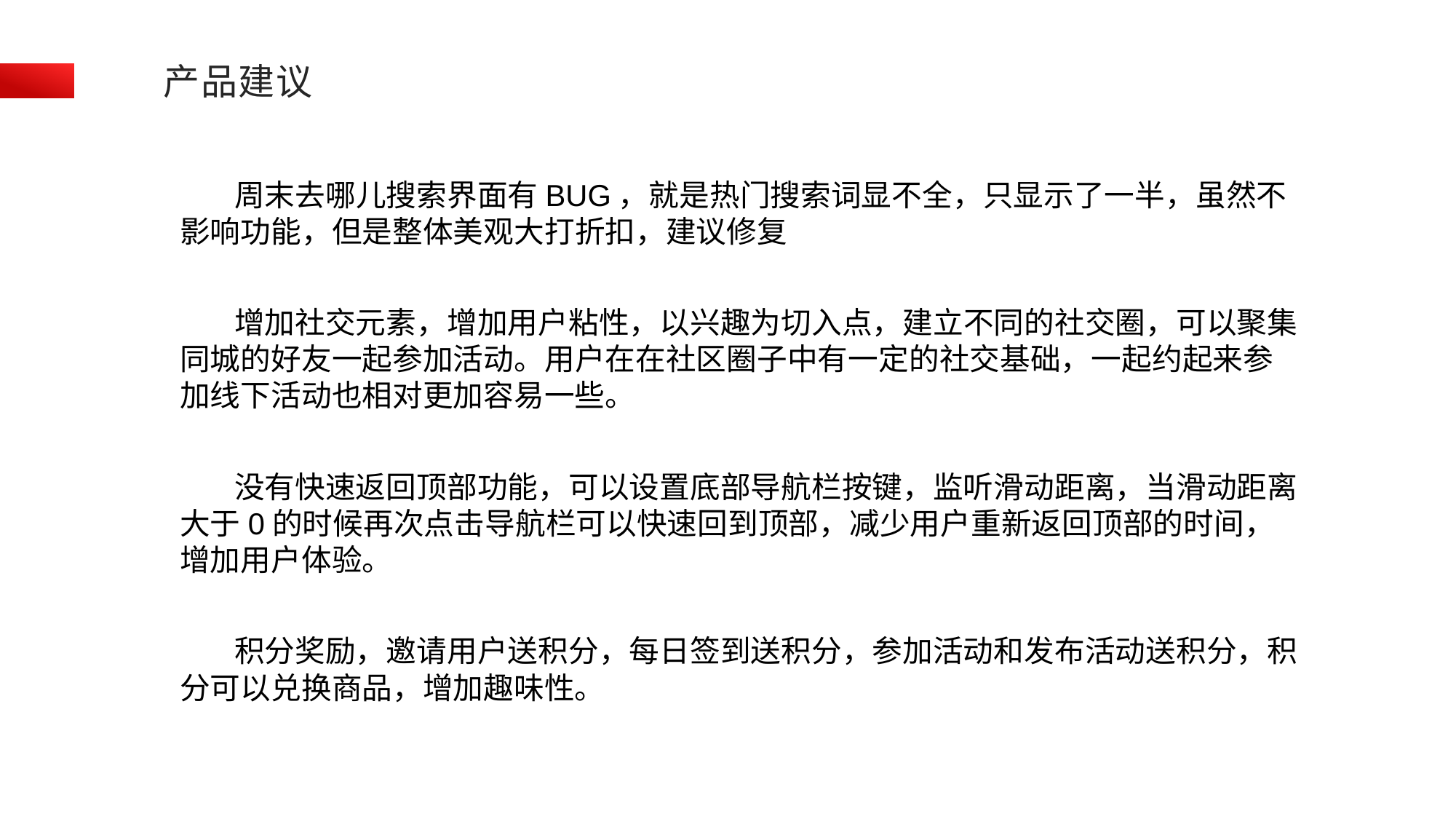

产品建议

       周末去哪儿搜索界面有BUG，就是热门搜索词显不全，只显示了一半，虽然不影响功能，但是整体美观大打折扣，建议修复
       增加社交元素，增加用户粘性，以兴趣为切入点，建立不同的社交圈，可以聚集同城的好友一起参加活动。用户在在社区圈子中有一定的社交基础，一起约起来参加线下活动也相对更加容易一些。
       没有快速返回顶部功能，可以设置底部导航栏按键，监听滑动距离，当滑动距离大于0的时候再次点击导航栏可以快速回到顶部，减少用户重新返回顶部的时间，增加用户体验。
       积分奖励，邀请用户送积分，每日签到送积分，参加活动和发布活动送积分，积分可以兑换商品，增加趣味性。